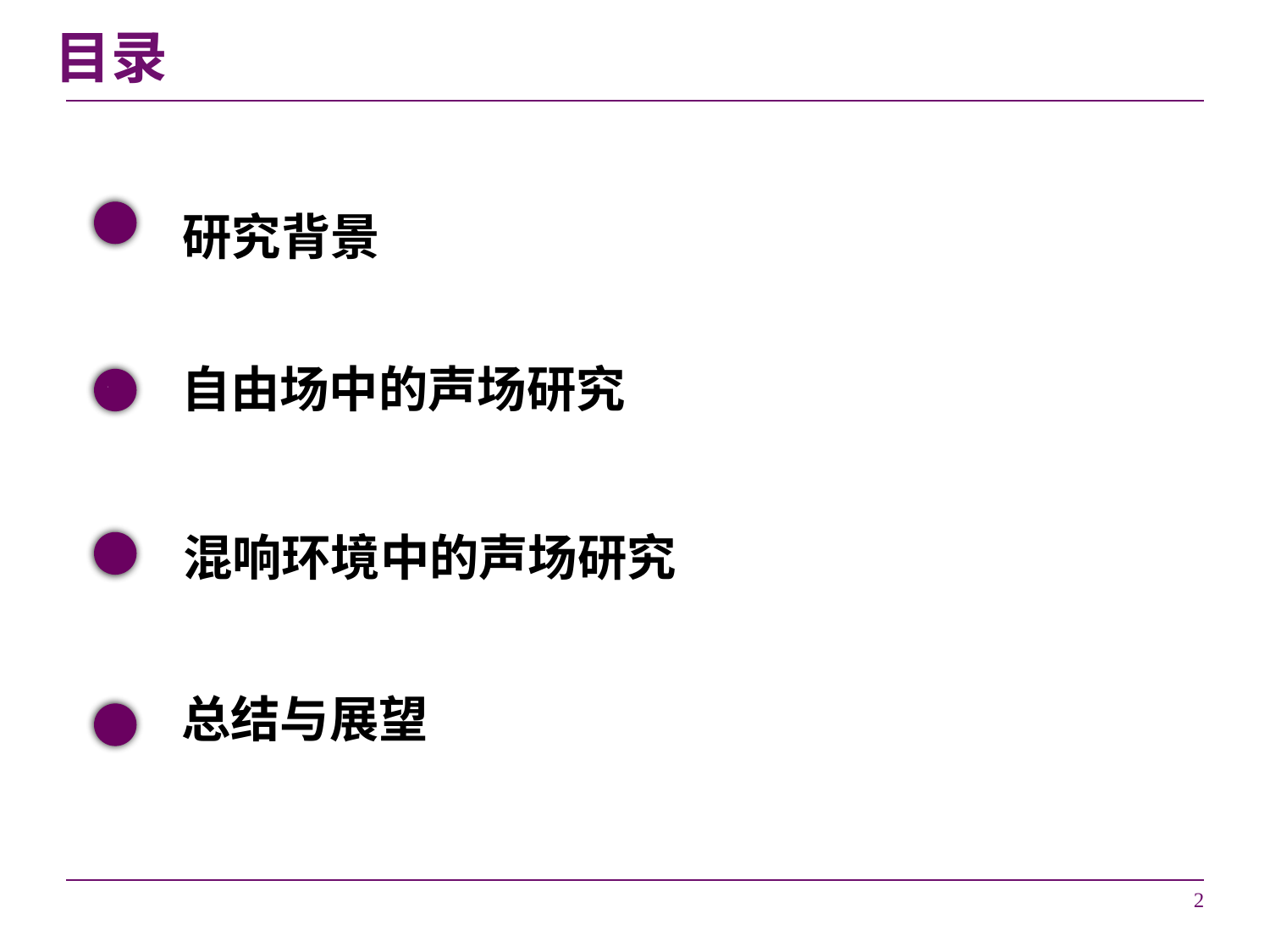

# 目录
研究背景
1

自由场中的声场研究

3
4
1
3
混响环境中的声场研究

总结与展望

2